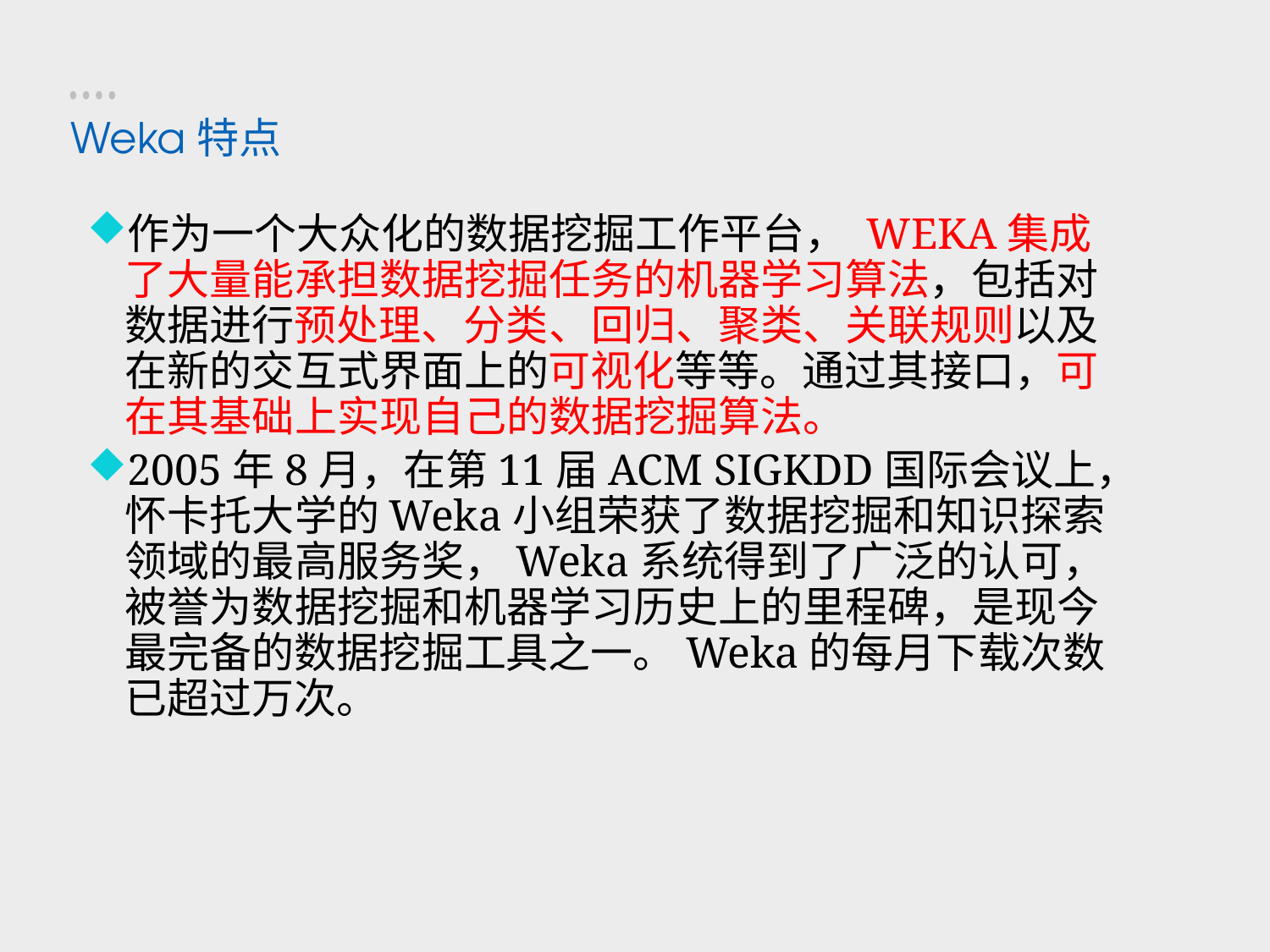

Weka特点
作为一个大众化的数据挖掘工作平台， WEKA集成了大量能承担数据挖掘任务的机器学习算法，包括对数据进行预处理、分类、回归、聚类、关联规则以及在新的交互式界面上的可视化等等。通过其接口，可在其基础上实现自己的数据挖掘算法。
2005年8月，在第11届ACM SIGKDD国际会议上，怀卡托大学的Weka小组荣获了数据挖掘和知识探索领域的最高服务奖，Weka系统得到了广泛的认可，被誉为数据挖掘和机器学习历史上的里程碑，是现今最完备的数据挖掘工具之一。Weka的每月下载次数已超过万次。